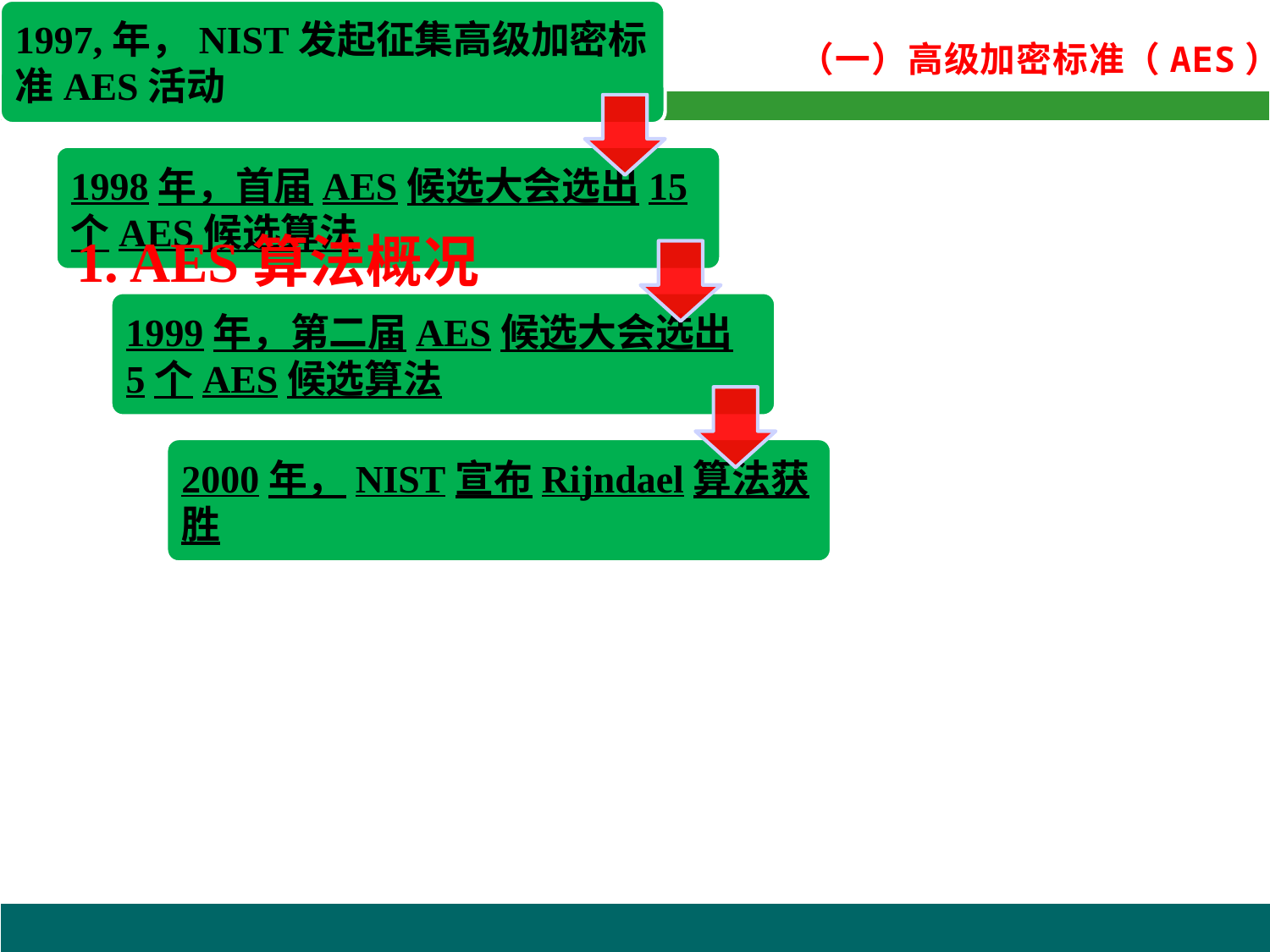

1. AES算法概况
1997,年，NIST发起征集高级加密标准AES活动
1998年，首届AES候选大会选出15个AES候选算法
1999年，第二届AES候选大会选出5个AES候选算法
2000年，NIST宣布Rijndael算法获胜